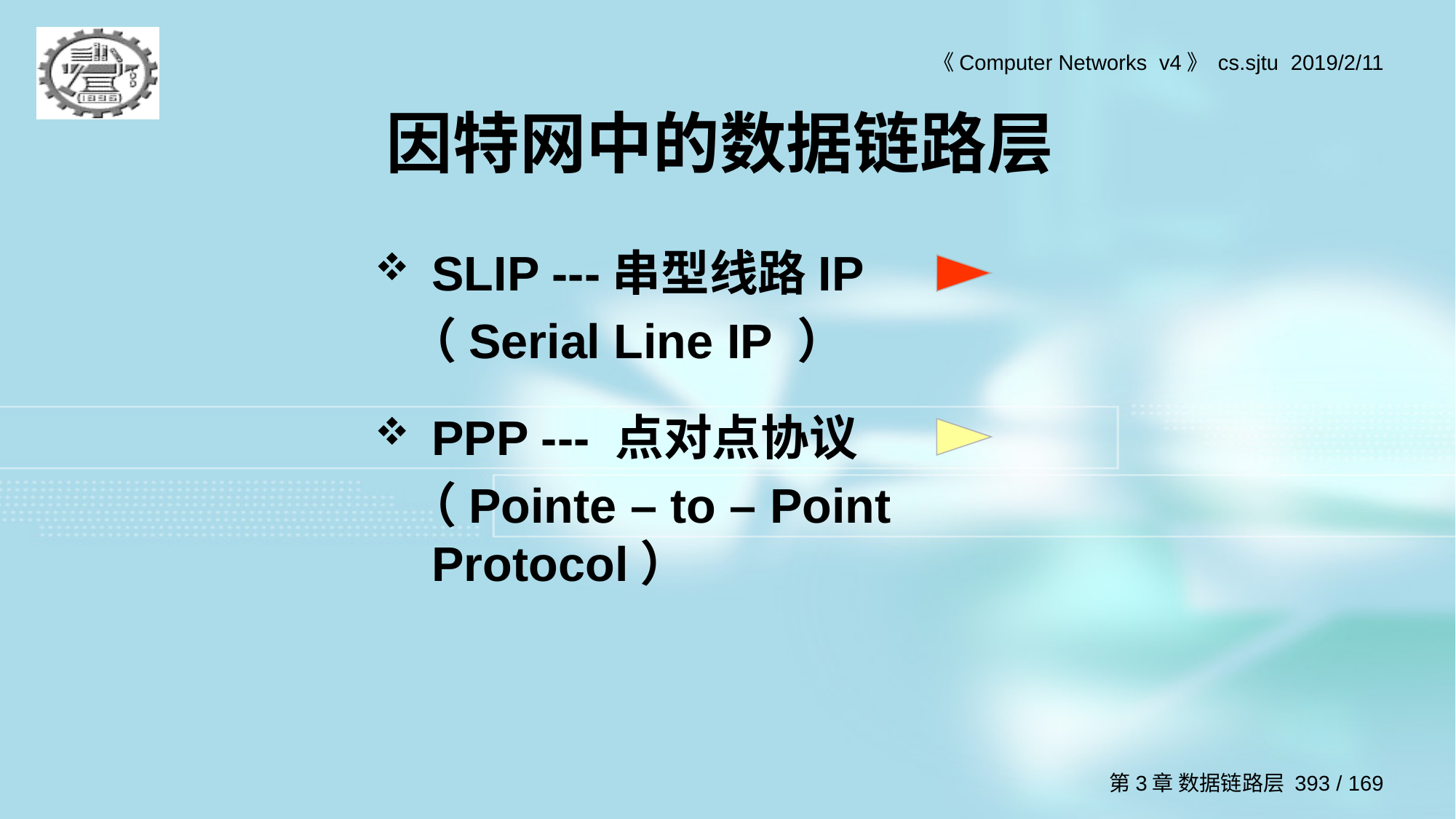

# 因特网中的数据链路层
SLIP ---串型线路IP
  （Serial Line IP ）
PPP --- 点对点协议
  （Pointe – to – Point Protocol）